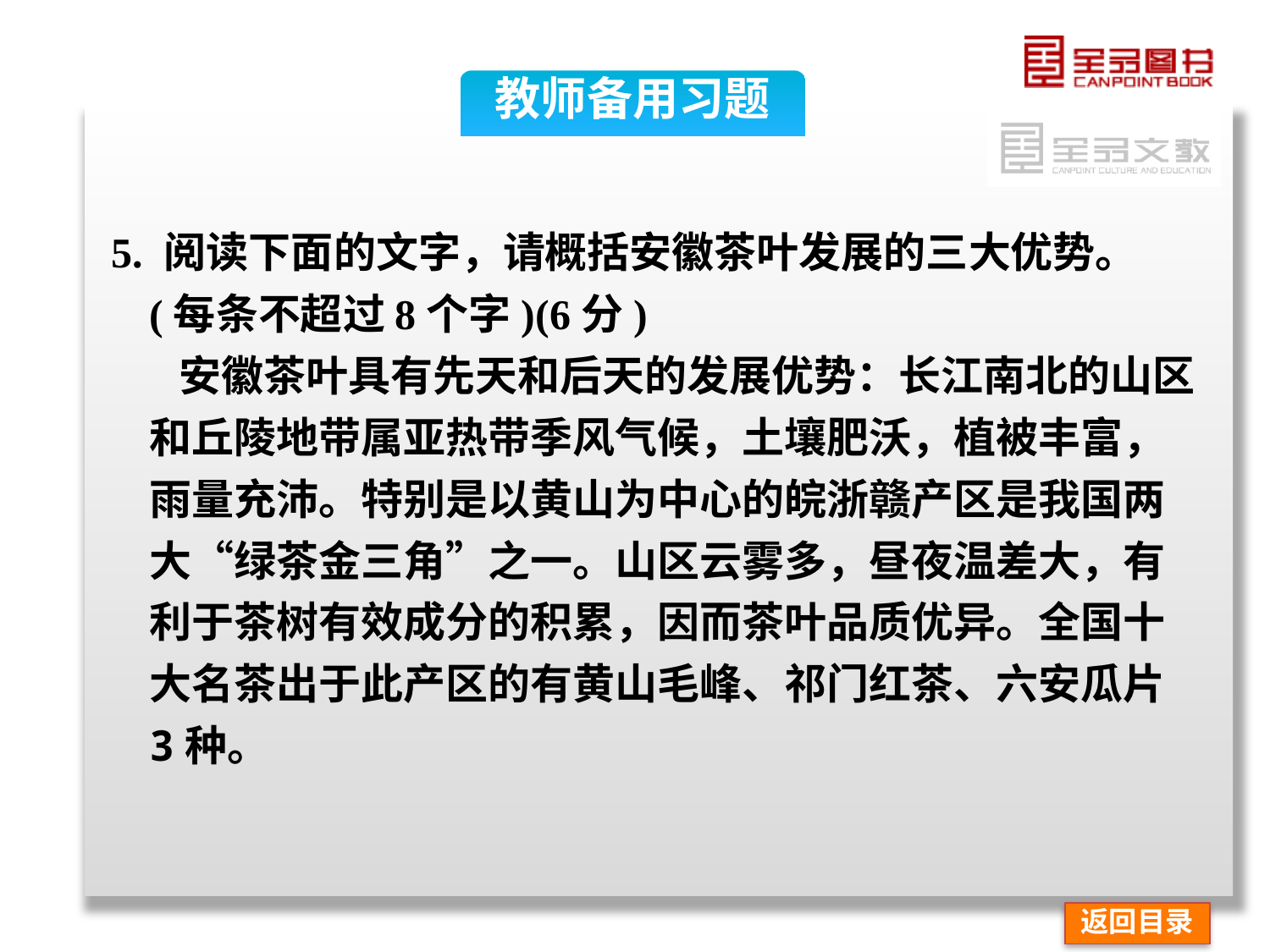

教师备用习题
5. 阅读下面的文字，请概括安徽茶叶发展的三大优势。(每条不超过8个字)(6分)
      安徽茶叶具有先天和后天的发展优势：长江南北的山区和丘陵地带属亚热带季风气候，土壤肥沃，植被丰富，雨量充沛。特别是以黄山为中心的皖浙赣产区是我国两大“绿茶金三角”之一。山区云雾多，昼夜温差大，有利于茶树有效成分的积累，因而茶叶品质优异。全国十大名茶出于此产区的有黄山毛峰、祁门红茶、六安瓜片3种。
返回目录